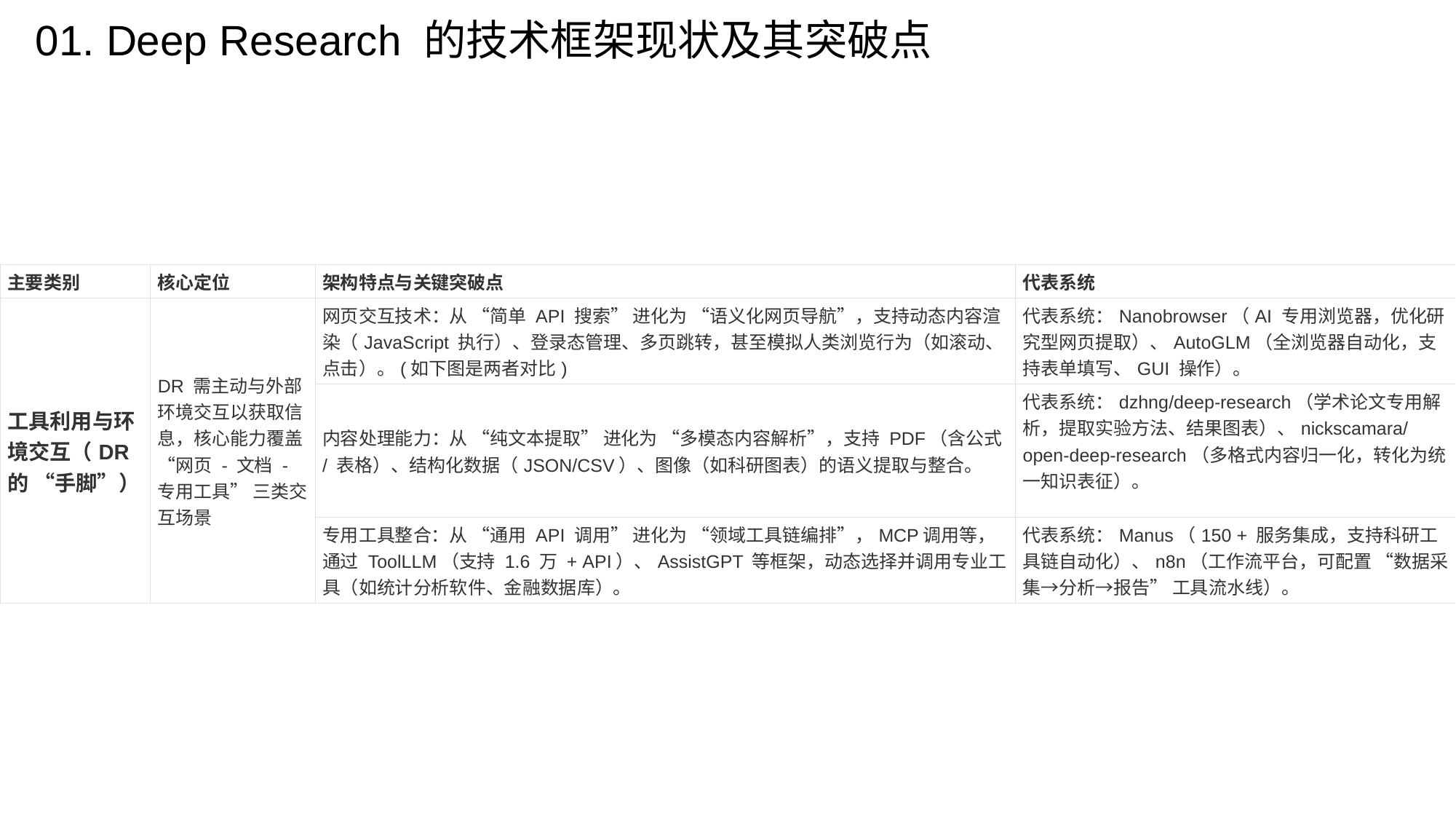

01. Deep Research 的技术框架现状及其突破点

| 主要类别 | 核心定位 | 架构特点与关键突破点 | 代表系统 |
| --- | --- | --- | --- |
| 工具利用与环境交互（DR 的 “手脚”） | DR 需主动与外部环境交互以获取信息，核心能力覆盖 “网页 - 文档 - 专用工具” 三类交互场景 | 网页交互技术：从 “简单 API 搜索” 进化为 “语义化网页导航”，支持动态内容渲染（JavaScript 执行）、登录态管理、多页跳转，甚至模拟人类浏览行为（如滚动、点击）。(如下图是两者对比) | 代表系统：Nanobrowser（AI 专用浏览器，优化研究型网页提取）、AutoGLM（全浏览器自动化，支持表单填写、GUI 操作）。 |
|  |  | 内容处理能力：从 “纯文本提取” 进化为 “多模态内容解析”，支持 PDF（含公式 / 表格）、结构化数据（JSON/CSV）、图像（如科研图表）的语义提取与整合。 | 代表系统：dzhng/deep-research（学术论文专用解析，提取实验方法、结果图表）、nickscamara/open-deep-research（多格式内容归一化，转化为统一知识表征）。 |
|  |  | 专用工具整合：从 “通用 API 调用” 进化为 “领域工具链编排”，MCP调用等，通过 ToolLLM（支持 1.6 万 + API）、AssistGPT 等框架，动态选择并调用专业工具（如统计分析软件、金融数据库）。 | 代表系统：Manus（150 + 服务集成，支持科研工具链自动化）、n8n（工作流平台，可配置 “数据采集→分析→报告” 工具流水线）。 |